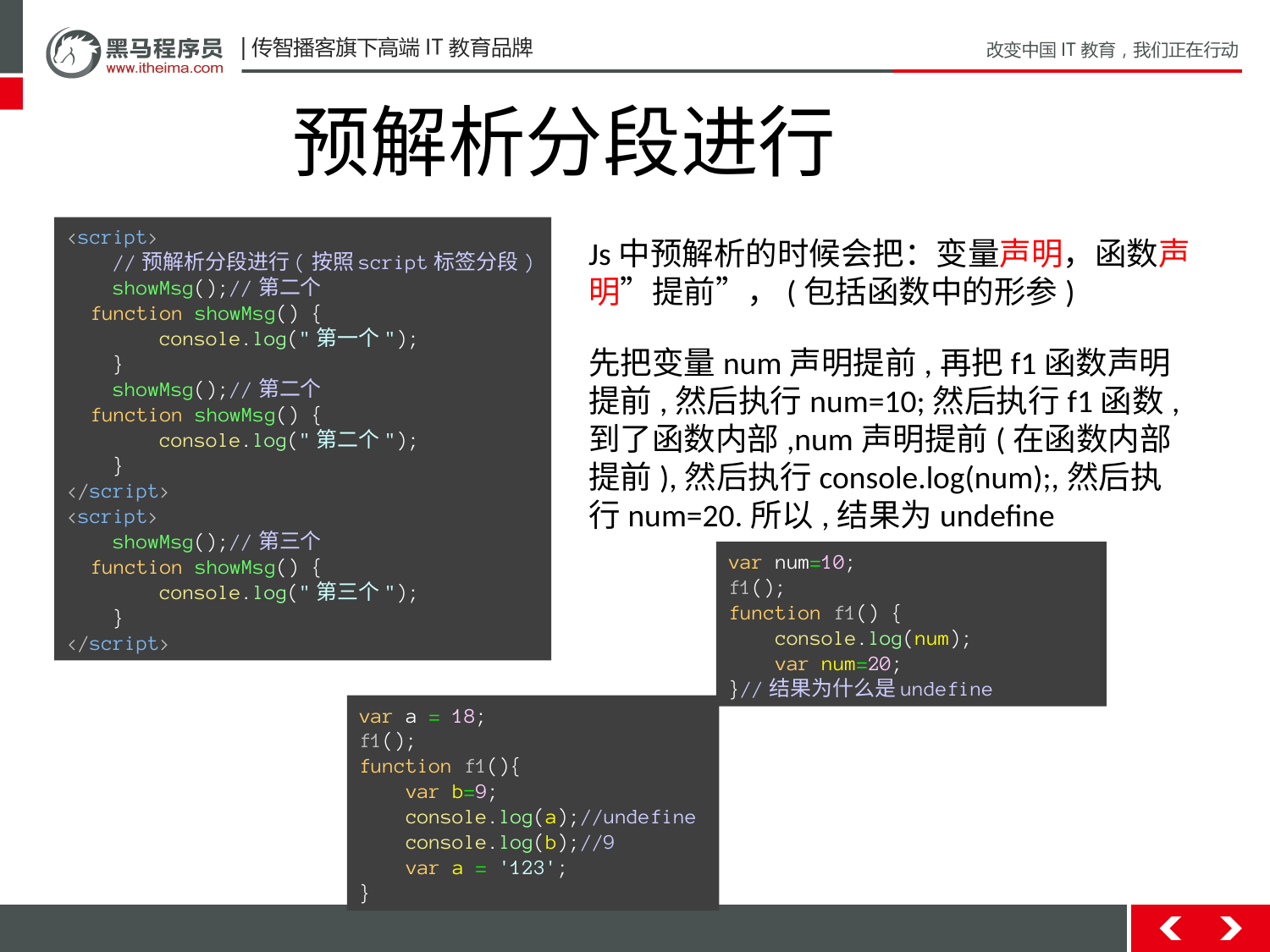

预解析分段进行
<script>
    //预解析分段进行(按照script标签分段)
    showMsg();//第二个
    function showMsg() {
        console.log("第一个");
    }
    showMsg();//第二个
    function showMsg() {
        console.log("第二个");
    }
</script>
<script>
    showMsg();//第三个
    function showMsg() {
        console.log("第三个");
    }
</script>
Js中预解析的时候会把：变量声明，函数声明”提前”，(包括函数中的形参)
先把变量num声明提前,再把f1函数声明提前,然后执行num=10;然后执行f1函数,到了函数内部,num声明提前(在函数内部提前),然后执行console.log(num);,然后执行num=20.所以,结果为undefine
var num=10;
f1();
function f1() {
    console.log(num);
    var num=20;
}//结果为什么是undefine
var a = 18;
f1();
function f1(){
    var b=9;
    console.log(a);//undefine
    console.log(b);//9
    var a = '123';
}